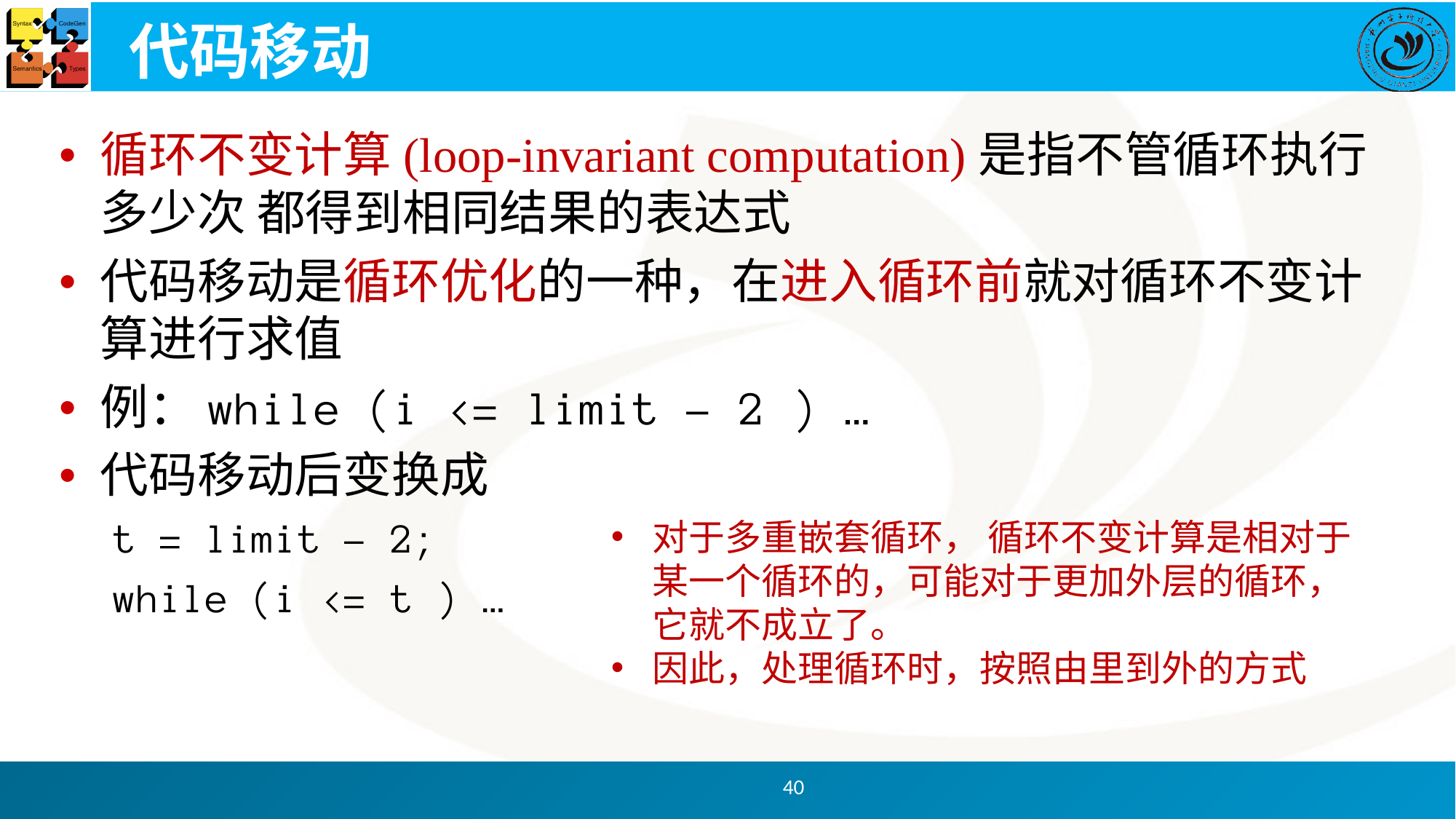

# 代码移动
循环不变计算(loop-invariant computation)是指不管循环执行多少次 都得到相同结果的表达式
代码移动是循环优化的一种，在进入循环前就对循环不变计算进行求值
例：while (i <= limit − 2 ) …
代码移动后变换成
t = limit − 2;
while (i <= t ) …
对于多重嵌套循环， 循环不变计算是相对于某一个循环的，可能对于更加外层的循环，它就不成立了。
因此，处理循环时，按照由里到外的方式
40